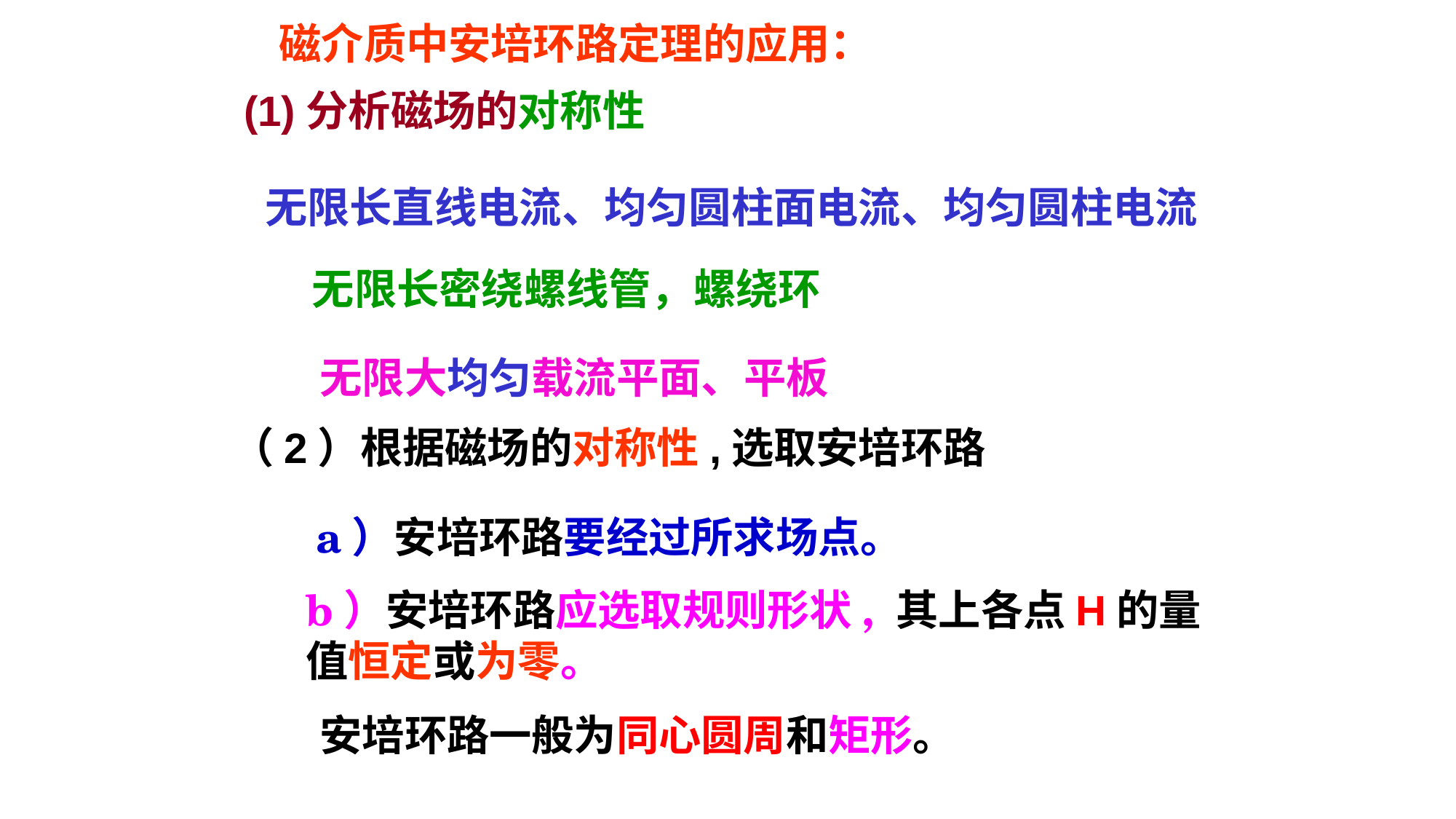

磁介质中安培环路定理的应用：
(1)分析磁场的对称性
无限长直线电流、均匀圆柱面电流、均匀圆柱电流
无限长密绕螺线管，螺绕环
无限大均匀载流平面、平板
（2）根据磁场的对称性,选取安培环路
a）安培环路要经过所求场点。
b）安培环路应选取规则形状, 其上各点H的量值恒定或为零。
安培环路一般为同心圆周和矩形。